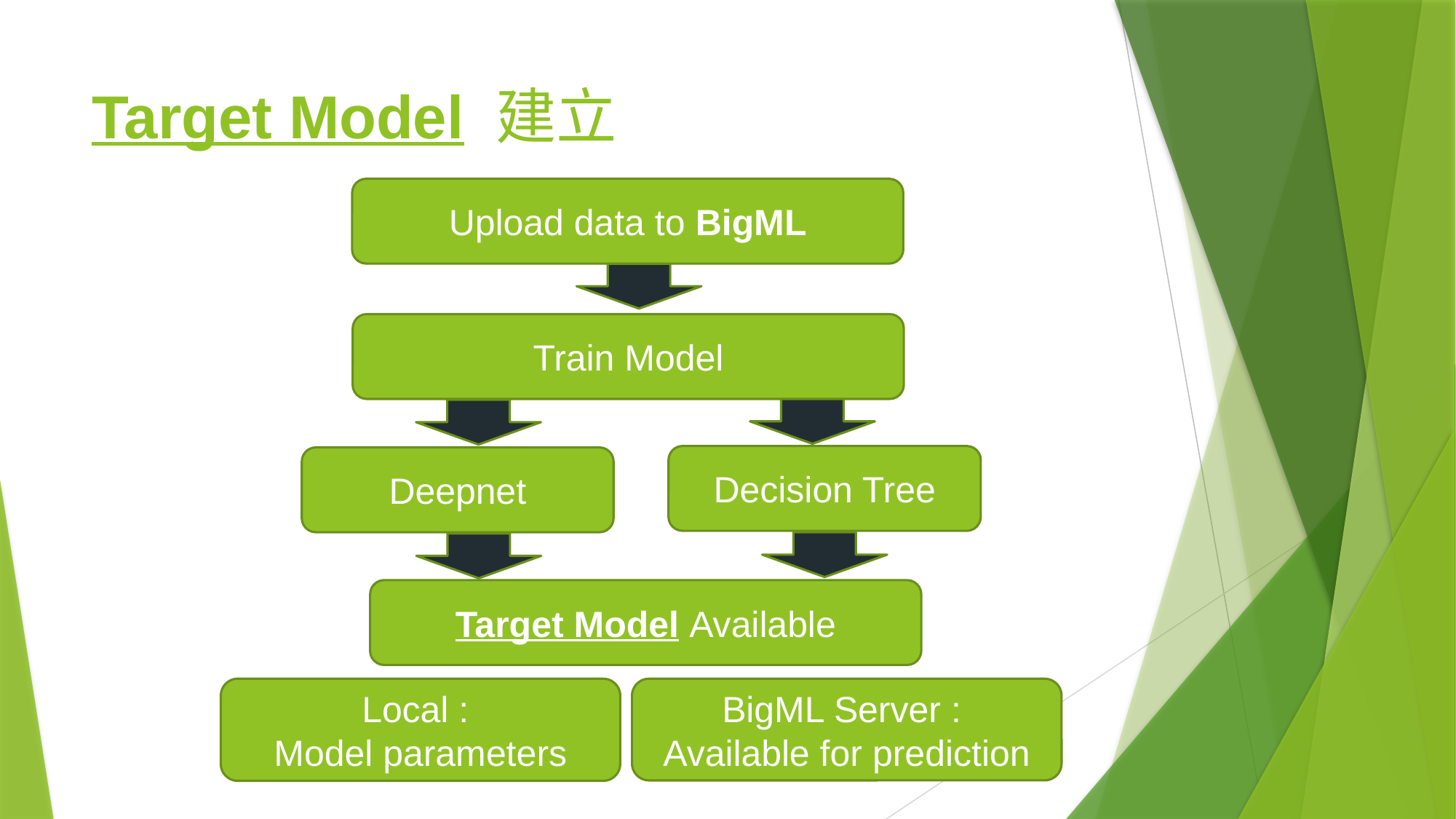

# Target Model 建立
Upload data to BigML

Train Model

Decision Tree
Deepnet

Target Model Available
Local :
Model parameters
BigML Server :
Available for prediction